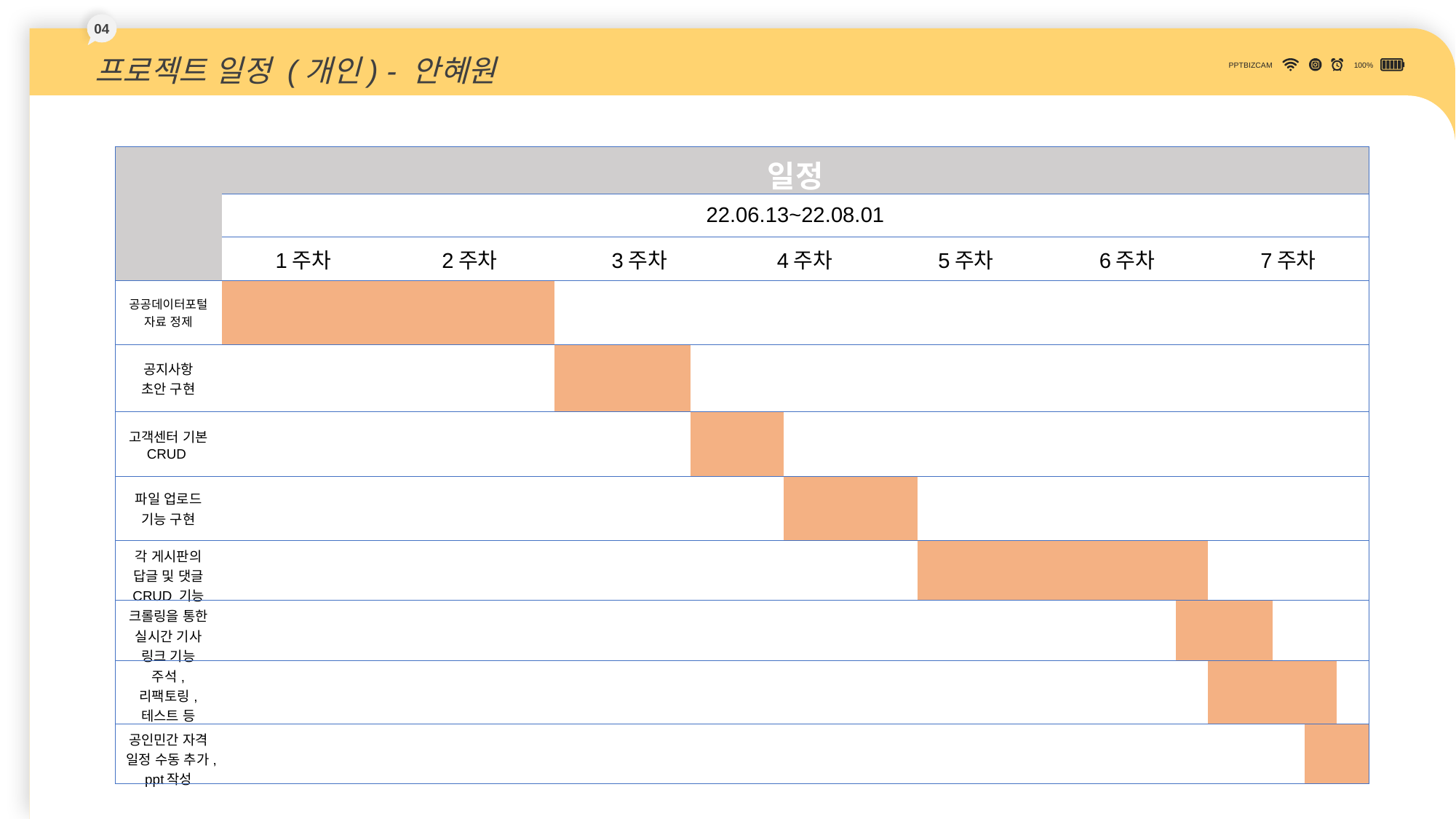

04
프로젝트 일정 (개인) - 안혜원

PPTBIZCAM
100%

|  | 일정 |  |  |  |  |  |  |  |  |  |  |  |  |  |  |  |  |  |  |  |  |  |  |  |  |  |  |  |  |  |  |  |  |  |  |
| --- | --- | --- | --- | --- | --- | --- | --- | --- | --- | --- | --- | --- | --- | --- | --- | --- | --- | --- | --- | --- | --- | --- | --- | --- | --- | --- | --- | --- | --- | --- | --- | --- | --- | --- | --- |
|  | 22.06.13~22.08.01 |  |  |  |  |  |  |  |  |  |  |  |  |  |  |  |  |  |  |  |  |  |  |  |  |  |  |  |  |  |  |  |  |  |  |
|  | 1주차 |  |  |  |  | 2주차 |  |  |  |  | 3주차 |  |  |  |  | 4주차 |  |  |  |  | 5주차 |  |  |  |  | 6주차 |  |  |  |  | 7주차 |  |  |  |  |
| 공공데이터포털 자료 정제 |  |  |  |  |  |  |  |  |  |  |  |  |  |  |  |  |  |  |  |  |  |  |  |  |  |  |  |  |  |  |  |  |  |  |  |
| 공지사항 초안 구현 |  |  |  |  |  |  |  |  |  |  |  |  |  |  |  |  |  |  |  |  |  |  |  |  |  |  |  |  |  |  |  |  |  |  |  |
| 고객센터 기본 CRUD |  |  |  |  |  |  |  |  |  |  |  |  |  |  |  |  |  |  |  |  |  |  |  |  |  |  |  |  |  |  |  |  |  |  |  |
| 파일 업로드 기능 구현 |  |  |  |  |  |  |  |  |  |  |  |  |  |  |  |  |  |  |  |  |  |  |  |  |  |  |  |  |  |  |  |  |  |  |  |
| 각 게시판의 답글 및 댓글 CRUD 기능 |  |  |  |  |  |  |  |  |  |  |  |  |  |  |  |  |  |  |  |  |  |  |  |  |  |  |  |  |  |  |  |  |  |  |  |
| 크롤링을 통한 실시간 기사 링크 기능 |  |  |  |  |  |  |  |  |  |  |  |  |  |  |  |  |  |  |  |  |  |  |  |  |  |  |  |  |  |  |  |  |  |  |  |
| 주석, 리팩토링, 테스트 등 |  |  |  |  |  |  |  |  |  |  |  |  |  |  |  |  |  |  |  |  |  |  |  |  |  |  |  |  |  |  |  |  |  |  |  |
| 공인민간 자격 일정 수동 추가,ppt작성 |  |  |  |  |  |  |  |  |  |  |  |  |  |  |  |  |  |  |  |  |  |  |  |  |  |  |  |  |  |  |  |  |  |  |  |
DOWN